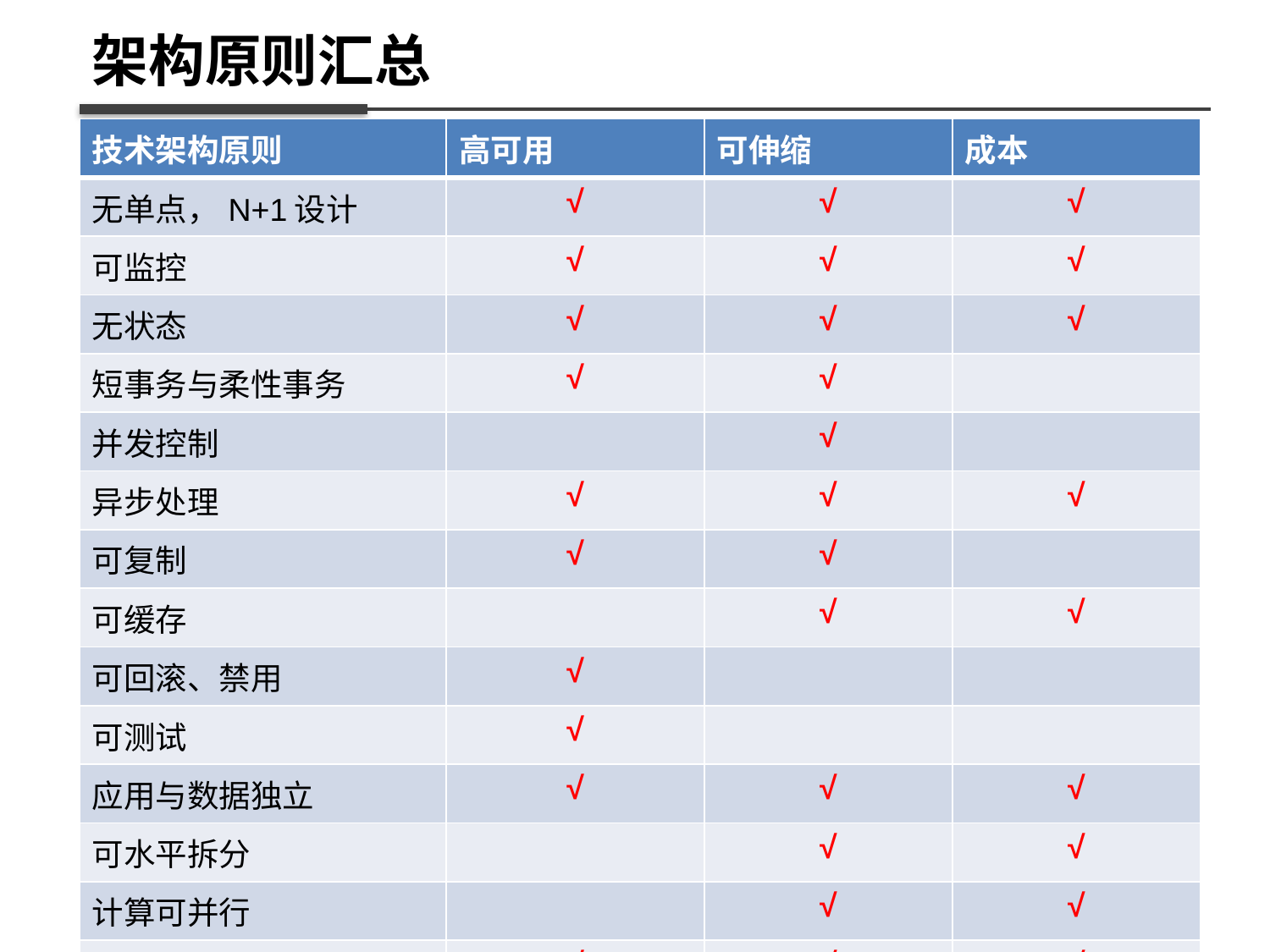

架构原则汇总
| 技术架构原则 | 高可用 | 可伸缩 | 成本 |
| --- | --- | --- | --- |
| 无单点，N+1设计 | √ | √ | √ |
| 可监控 | √ | √ | √ |
| 无状态 | √ | √ | √ |
| 短事务与柔性事务 | √ | √ |  |
| 并发控制 |  | √ |  |
| 异步处理 | √ | √ | √ |
| 可复制 | √ | √ |  |
| 可缓存 |  | √ | √ |
| 可回滚、禁用 | √ |  |  |
| 可测试 | √ |  |  |
| 应用与数据独立 | √ | √ | √ |
| 可水平拆分 |  | √ | √ |
| 计算可并行 |  | √ | √ |
| 分级与降级 | √ | √ | √ |
| 支持多数据中心部署 | √ | √ | √ |